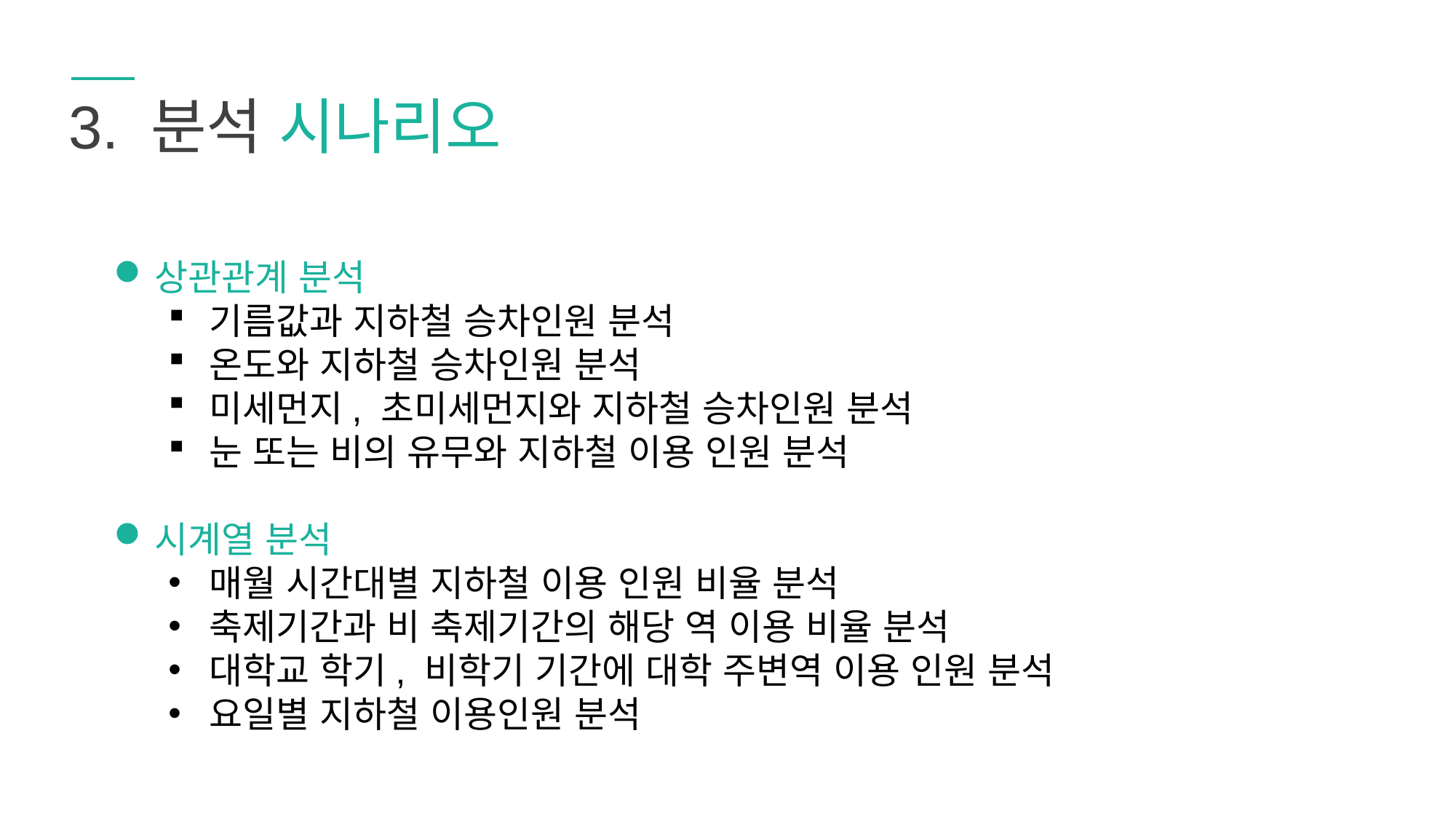

3. 분석 시나리오
상관관계 분석
기름값과 지하철 승차인원 분석
온도와 지하철 승차인원 분석
미세먼지, 초미세먼지와 지하철 승차인원 분석
눈 또는 비의 유무와 지하철 이용 인원 분석

시계열 분석
매월 시간대별 지하철 이용 인원 비율 분석
축제기간과 비 축제기간의 해당 역 이용 비율 분석
대학교 학기, 비학기 기간에 대학 주변역 이용 인원 분석
요일별 지하철 이용인원 분석